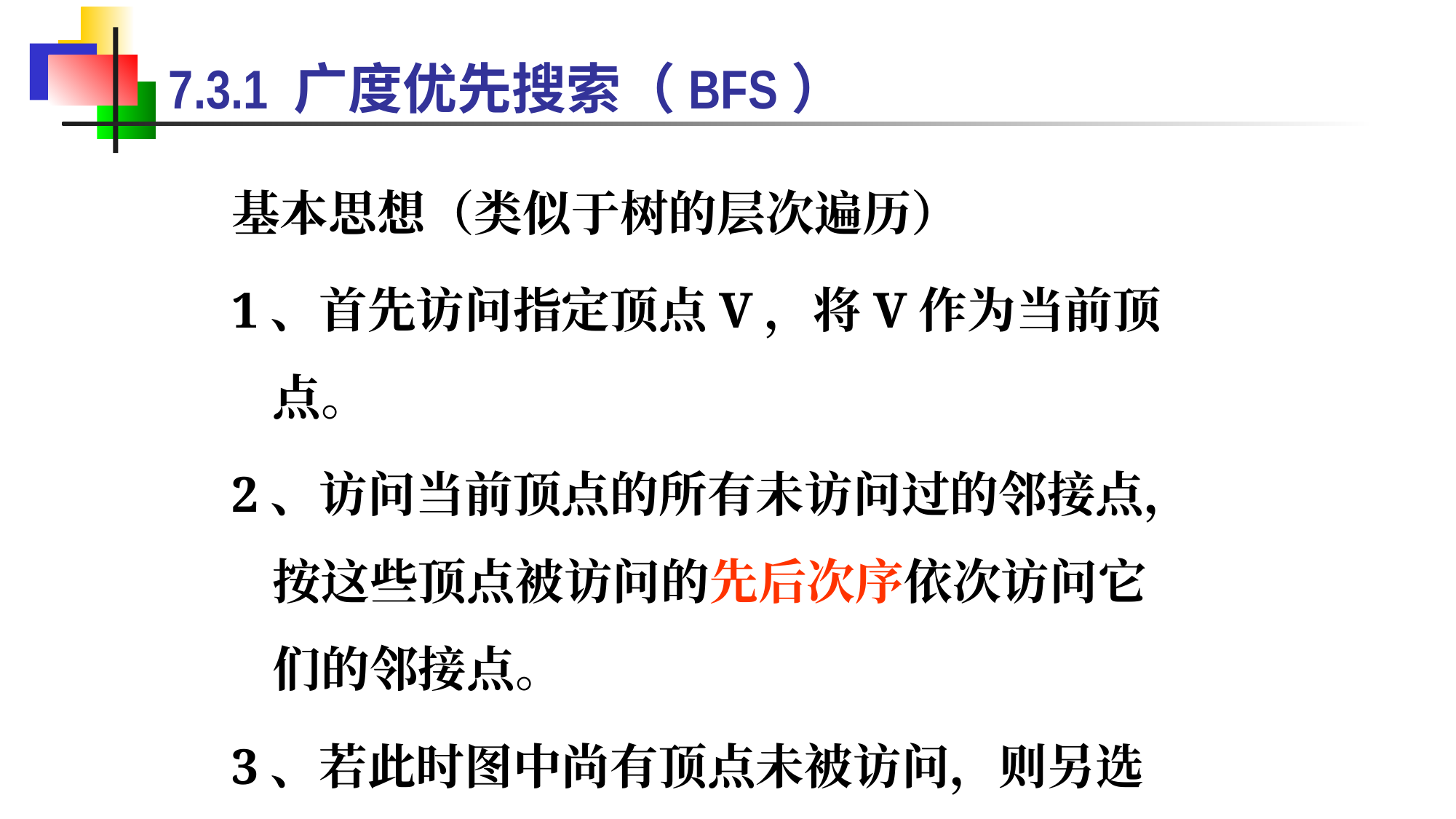

7.3.1 广度优先搜索（BFS）
基本思想（类似于树的层次遍历）
1、首先访问指定顶点V，将V作为当前顶点。
2、访问当前顶点的所有未访问过的邻接点，按这些顶点被访问的先后次序依次访问它们的邻接点。
3、若此时图中尚有顶点未被访问，则另选图中一个未曾被访问的顶点作起始点，重复上述过程，直至图中所有顶点都被访问到为止。